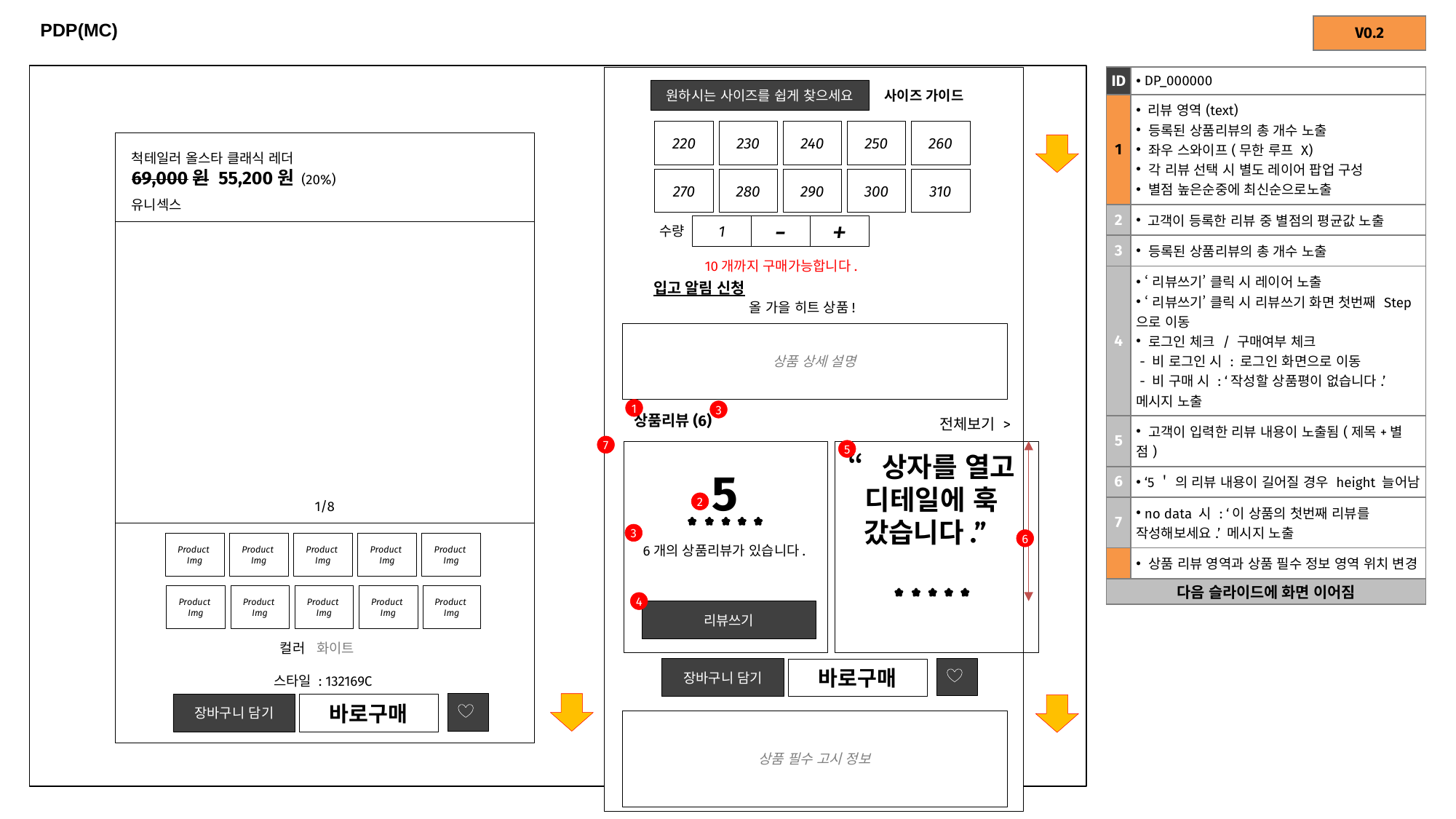

# PDP(MC)
| V0.2 |
| --- |

| ID | DP\_000000 |
| --- | --- |
| 1 | 리뷰 영역(text) 등록된 상품리뷰의 총 개수 노출 좌우 스와이프(무한 루프 X) 각 리뷰 선택 시 별도 레이어 팝업 구성 별점 높은순중에 최신순으로노출 |
| 2 | 고객이 등록한 리뷰 중 별점의 평균값 노출 |
| 3 | 등록된 상품리뷰의 총 개수 노출 |
| 4 | ‘리뷰쓰기’ 클릭 시 레이어 노출 ‘리뷰쓰기’ 클릭 시 리뷰쓰기 화면 첫번째 Step 으로 이동 로그인 체크 / 구매여부 체크 - 비 로그인 시 : 로그인 화면으로 이동 - 비 구매 시 : ‘작성할 상품평이 없습니다.’ 메시지 노출 |
| 5 | 고객이 입력한 리뷰 내용이 노출됨(제목+별점) |
| 6 | ‘5＇ 의 리뷰 내용이 길어질 경우 height 늘어남 |
| 7 | no data 시 : ‘이 상품의 첫번째 리뷰를 작성해보세요.’ 메시지 노출 |
|  | 상품 리뷰 영역과 상품 필수 정보 영역 위치 변경 |
| 다음 슬라이드에 화면 이어짐 |  |
원하시는 사이즈를 쉽게 찾으세요
사이즈 가이드
220
230
240
250
260

척테일러 올스타 클래식 레더
69,000원 55,200원 (20%)
270
280
290
300
310
유니섹스
 수량
1
-
+

10개까지 구매가능합니다.
입고 알림 신청
올 가을 히트 상품!
상품 상세 설명
1
3
상품리뷰(6)
전체보기 >
7
5

“상자를 열고 디테일에 훅 갔습니다.”
5
1/8
2

3
6개의 상품리뷰가 있습니다.
6
Product
Img
Product
Img
Product
Img
Product
Img
Product
Img
Product
Img
Product
Img
Product
Img
Product
Img
Product
Img

4
리뷰쓰기
컬러   화이트

스타일 : 132169C

장바구니 담기
바로구매

장바구니 담기
바로구매

상품 필수 고시 정보